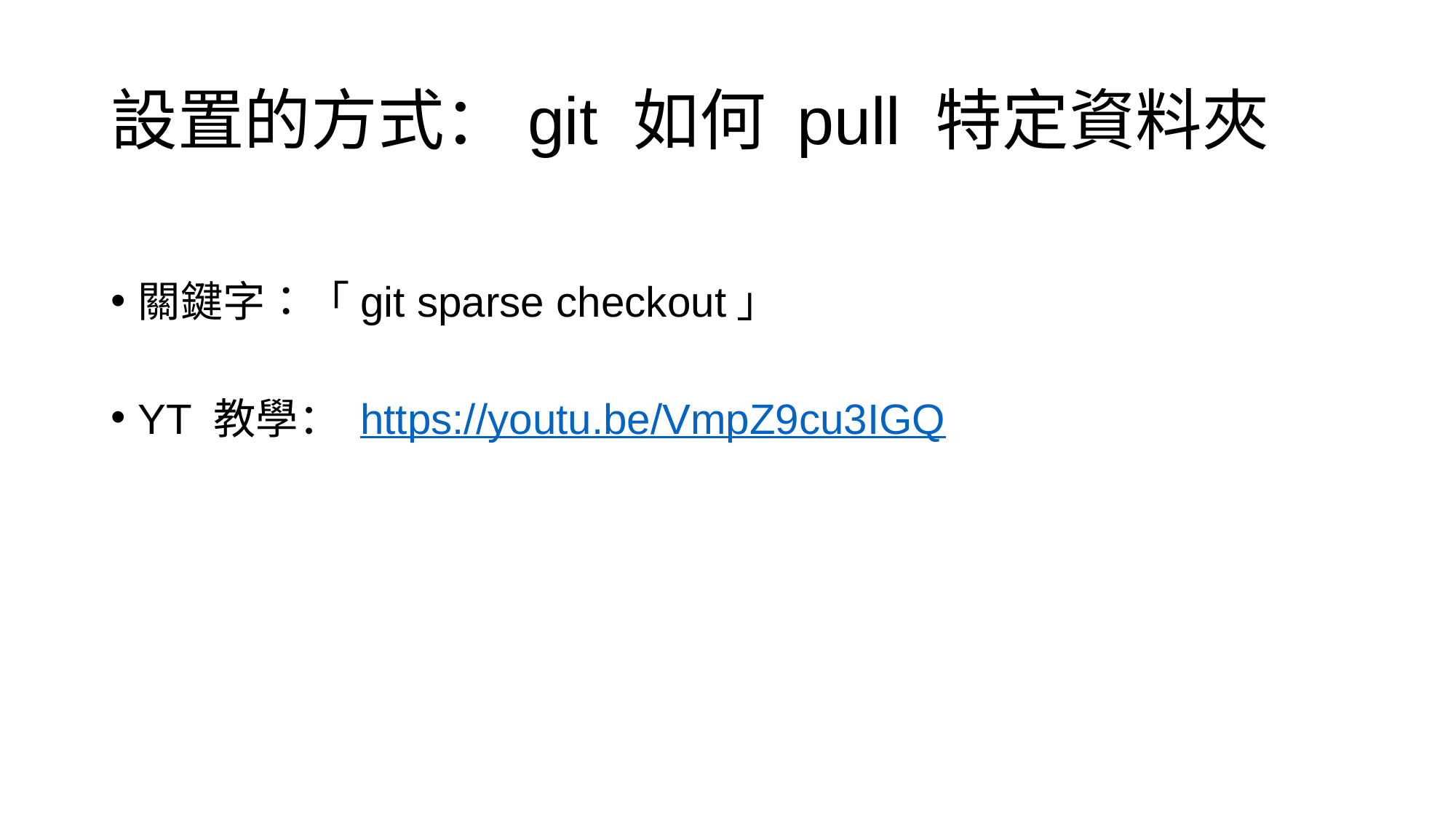

# 設置的方式：git 如何 pull 特定資料夾
關鍵字：「git sparse checkout」
YT 教學： https://youtu.be/VmpZ9cu3IGQ